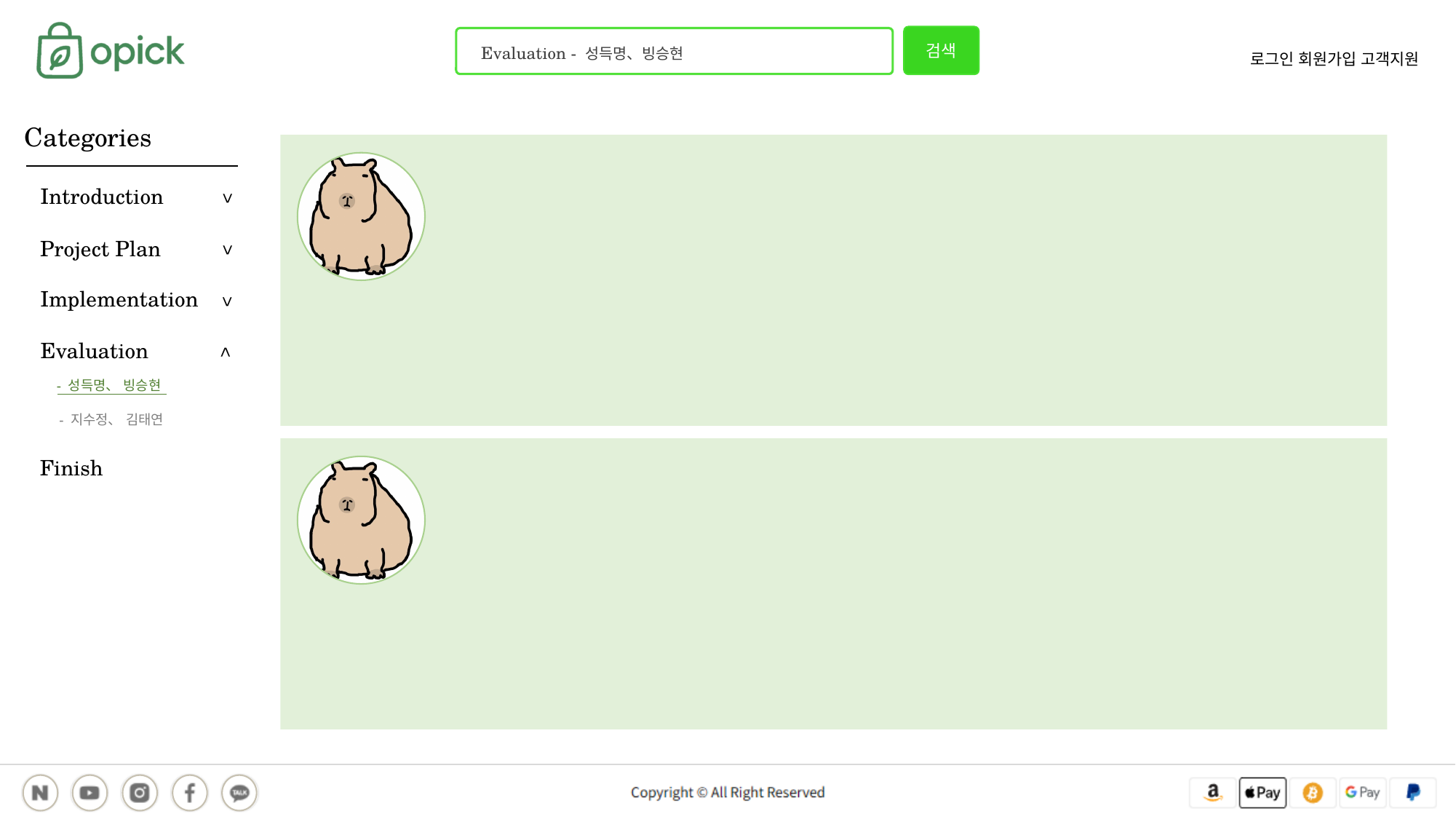

Evaluation - 성득명、빙승현
Categories
Introduction
>
Project Plan
>
Implementation
>
Evaluation
>
- 성득명、 빙승현
- 지수정、 김태연
Finish